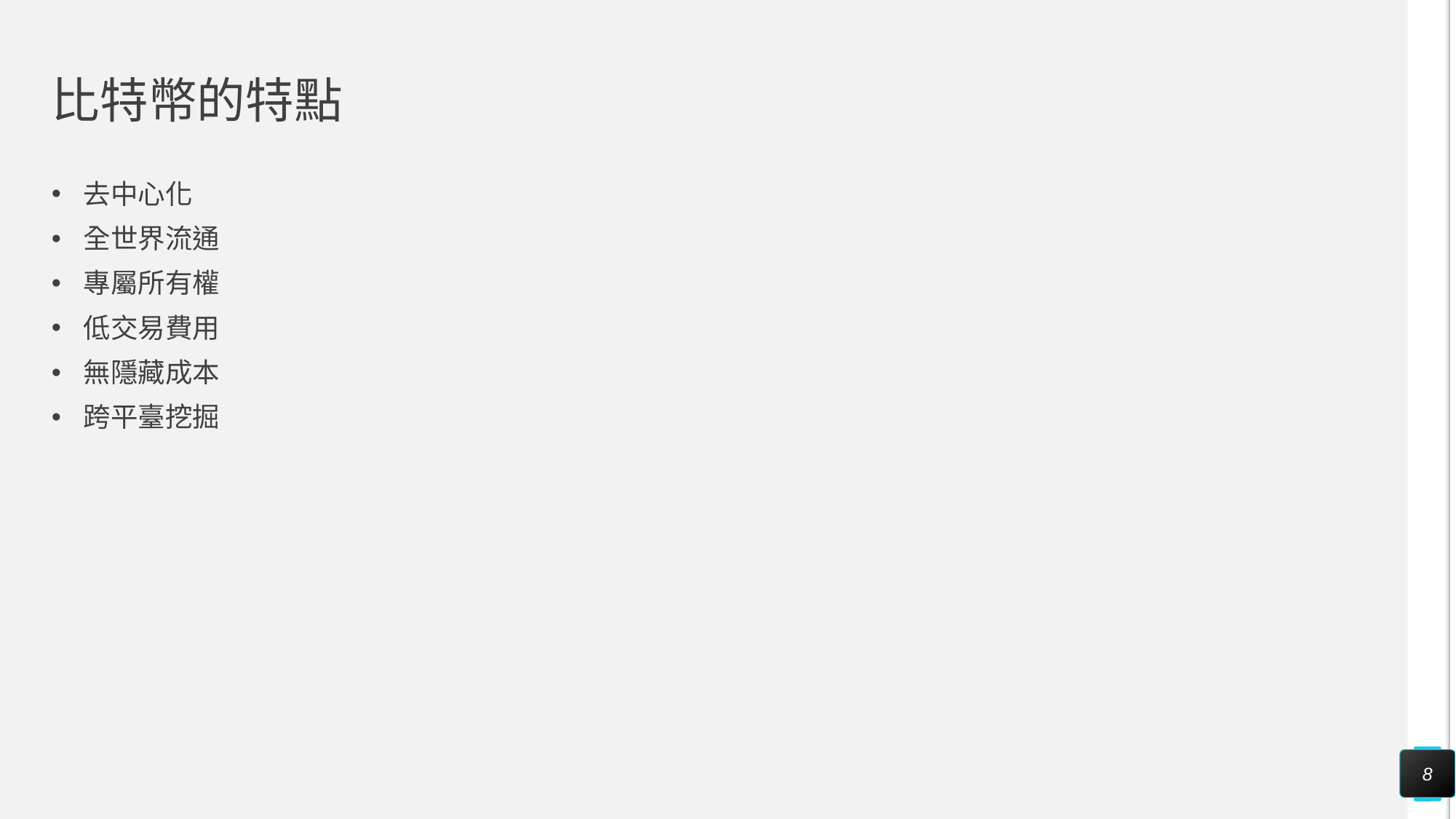

# 比特幣的特點
去中心化
全世界流通
專屬所有權
低交易費用
無隱藏成本
跨平臺挖掘
8